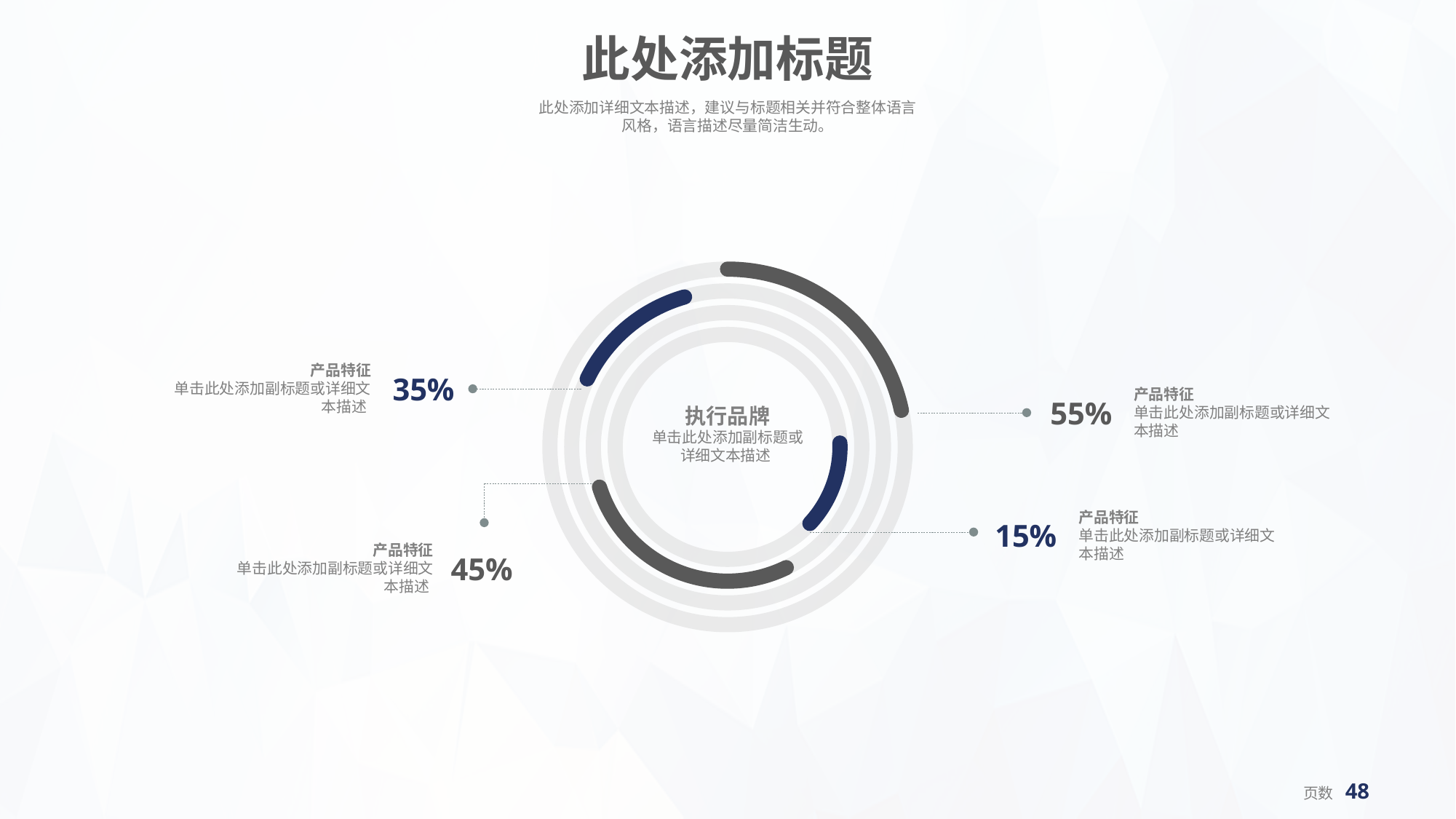

此处添加标题
此处添加详细文本描述，建议与标题相关并符合整体语言风格，语言描述尽量简洁生动。

产品特征
单击此处添加副标题或详细文本描述
35%
产品特征
单击此处添加副标题或详细文本描述
55%
执行品牌
单击此处添加副标题或详细文本描述
产品特征
单击此处添加副标题或详细文本描述
15%
产品特征
单击此处添加副标题或详细文本描述
45%
           页数  48